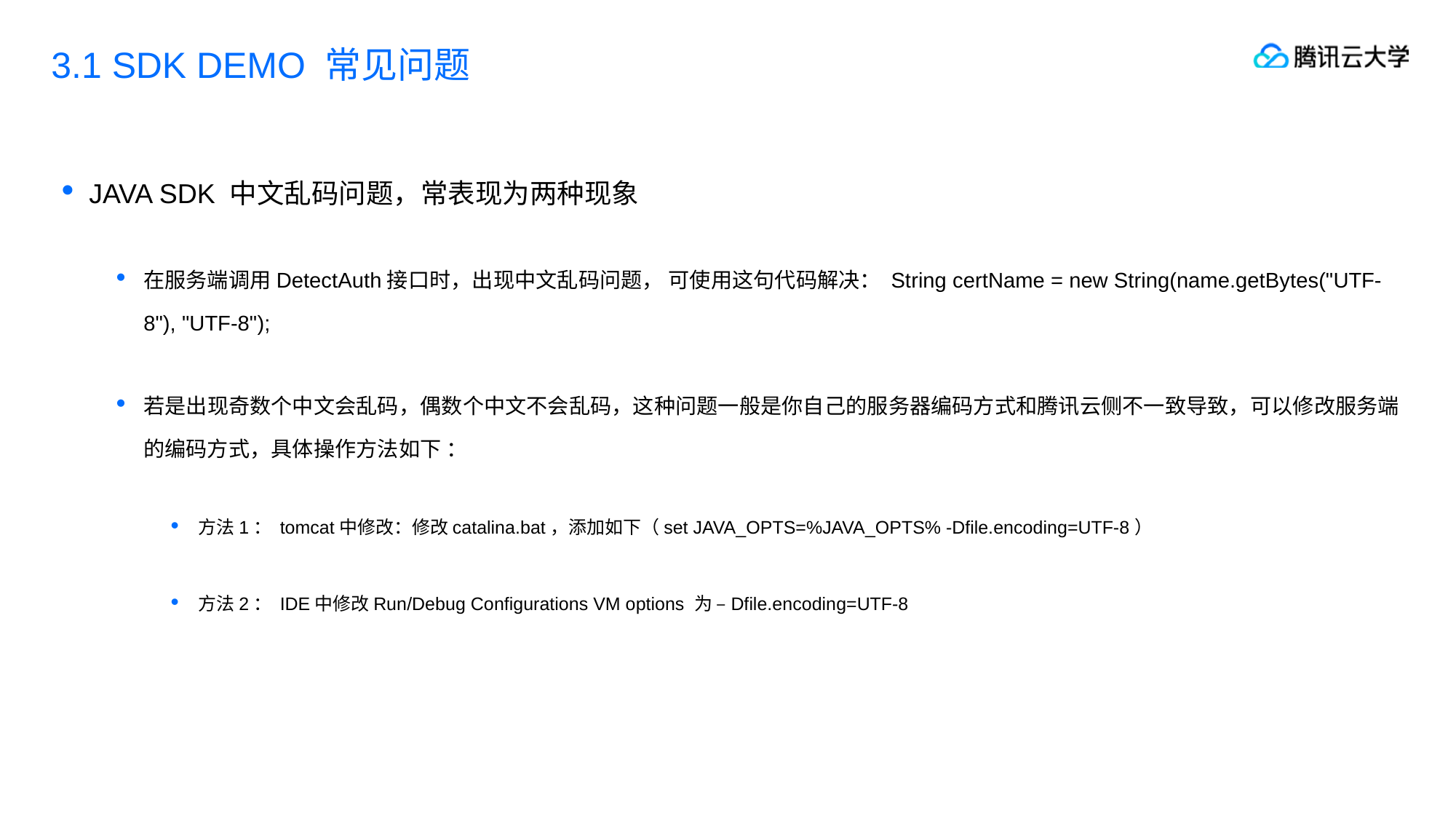

3.1 SDK DEMO 常见问题
JAVA SDK 中文乱码问题，常表现为两种现象
在服务端调用DetectAuth接口时，出现中文乱码问题， 可使用这句代码解决： String certName = new String(name.getBytes("UTF-8"), "UTF-8");
若是出现奇数个中文会乱码，偶数个中文不会乱码，这种问题一般是你自己的服务器编码方式和腾讯云侧不一致导致，可以修改服务端的编码方式，具体操作方法如下 ：
方法1： tomcat中修改：修改catalina.bat，添加如下（set JAVA_OPTS=%JAVA_OPTS% -Dfile.encoding=UTF-8）
方法2： IDE中修改Run/Debug Configurations VM options 为 –Dfile.encoding=UTF-8